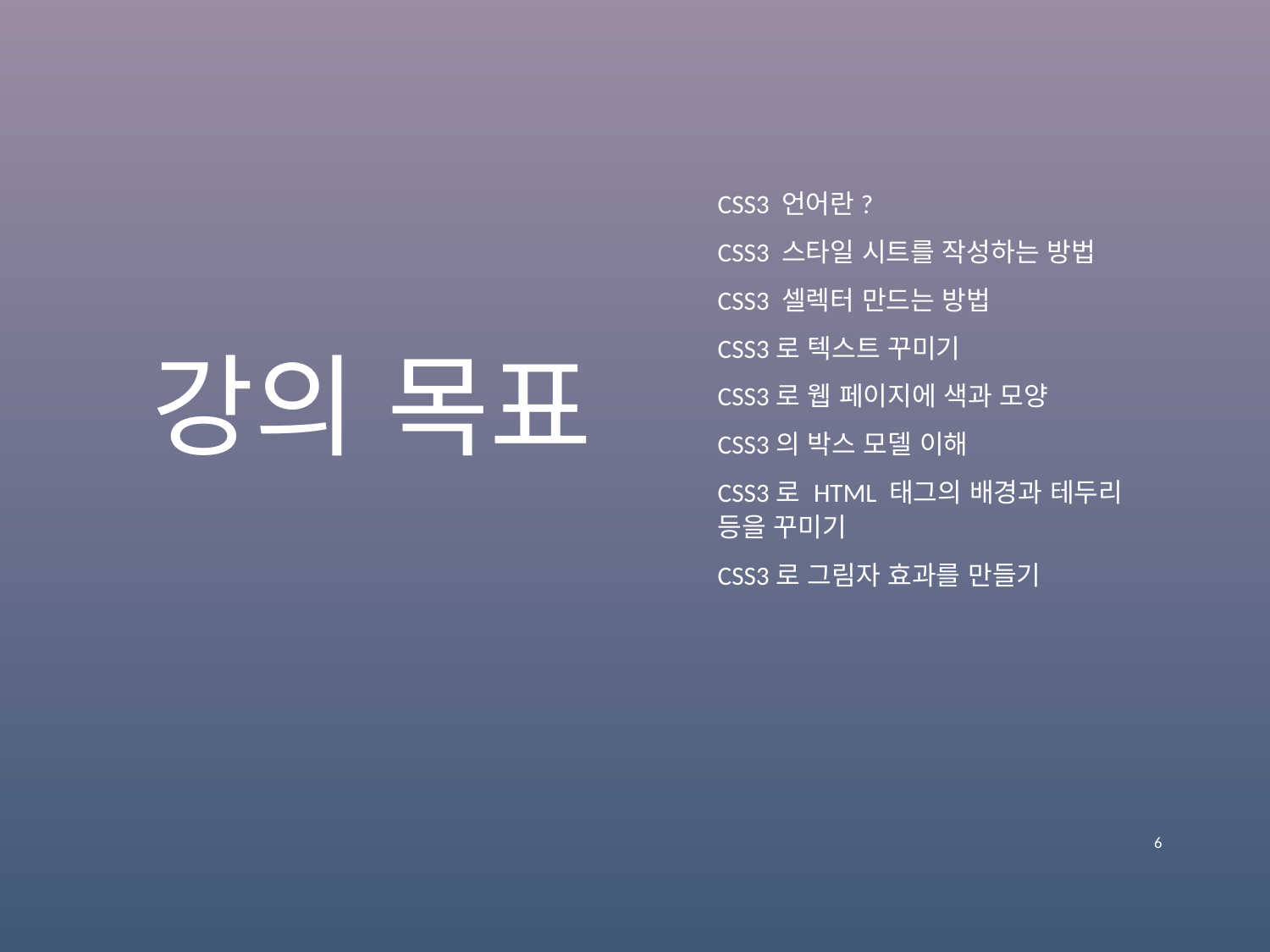

# 강의 목표
CSS3 언어란?
CSS3 스타일 시트를 작성하는 방법
CSS3 셀렉터 만드는 방법
CSS3로 텍스트 꾸미기
CSS3로 웹 페이지에 색과 모양
CSS3의 박스 모델 이해
CSS3로 HTML 태그의 배경과 테두리 등을 꾸미기
CSS3로 그림자 효과를 만들기

6